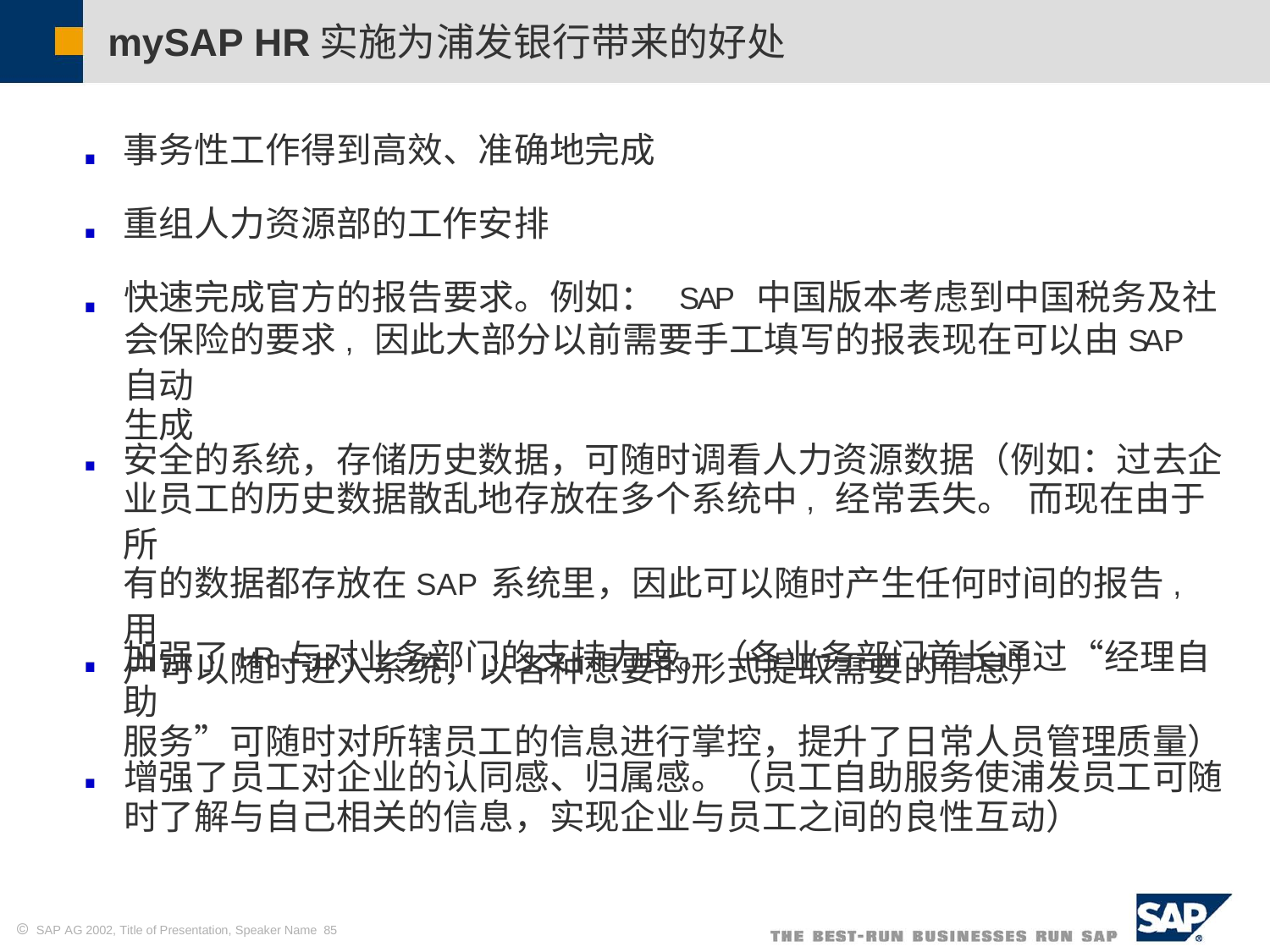

mySAP HR实施为浦发银行带来的好处
事务性工作得到高效、准确地完成

重组人力资源部的工作安排

快速完成官方的报告要求。例如： SAP 中国版本考虑到中国税务及社
会保险的要求,因此大部分以前需要手工填写的报表现在可以由SAP自动
生成

安全的系统，存储历史数据，可随时调看人力资源数据（例如：过去企
业员工的历史数据散乱地存放在多个系统中,经常丢失。  而现在由于所
有的数据都存放在SAP系统里，因此可以随时产生任何时间的报告, 用
户可以随时进入系统，以各种想要的形式提取需要的信息）

加强了HR与对业务部门的支持力度。（各业务部门首长通过“经理自助
服务”可随时对所辖员工的信息进行掌控，提升了日常人员管理质量）

增强了员工对企业的认同感、归属感。（员工自助服务使浦发员工可随
时了解与自己相关的信息，实现企业与员工之间的良性互动）

©  SAP AG 2002, Title of Presentation, Speaker Name  85